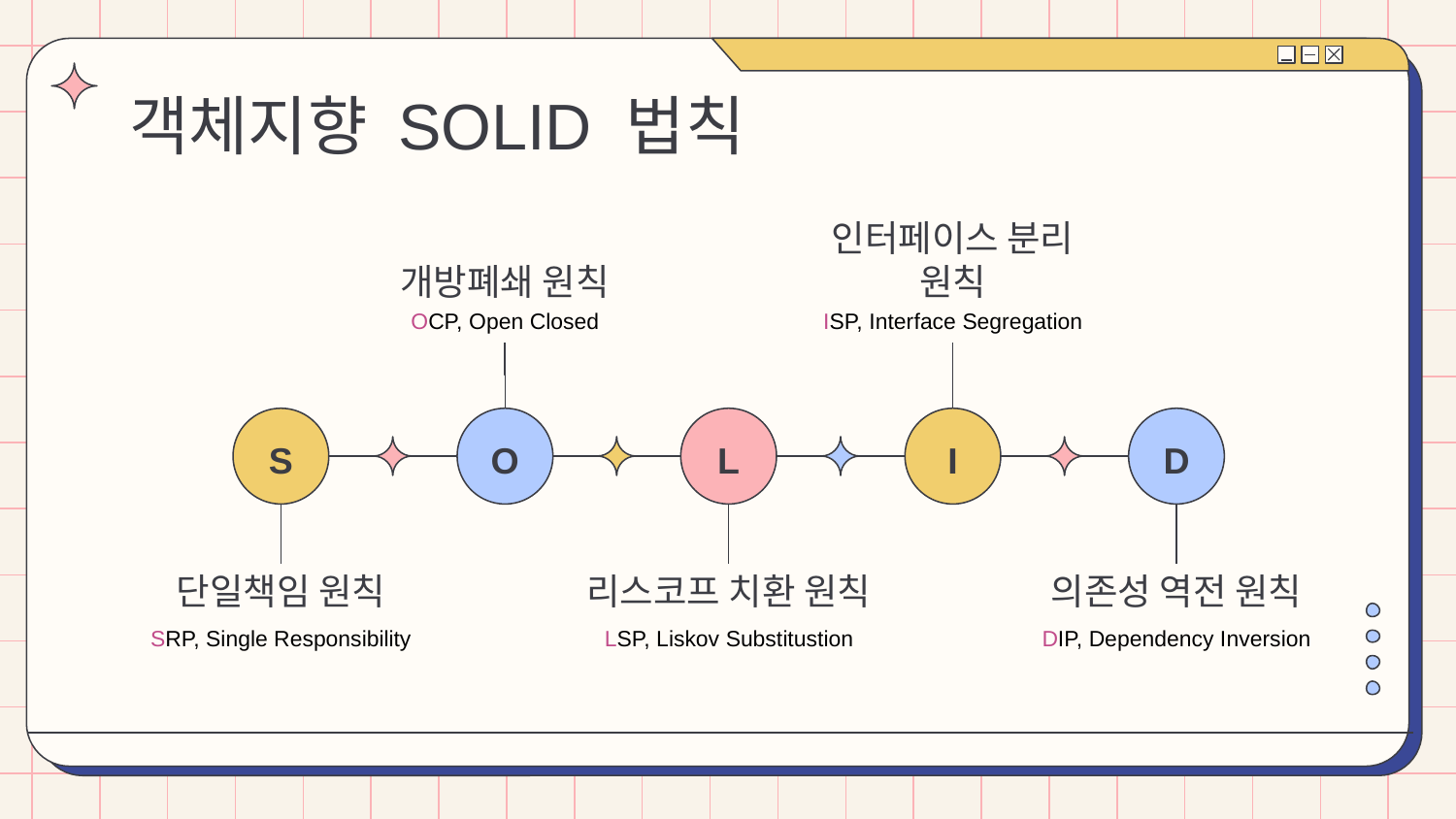

# 객체지향 SOLID 법칙
개방폐쇄 원칙
인터페이스 분리 원칙
OCP, Open Closed
ISP, Interface Segregation
S
O
L
I
D

단일책임 원칙
리스코프 치환 원칙
의존성 역전 원칙
SRP, Single Responsibility
LSP, Liskov Substitustion
DIP, Dependency Inversion